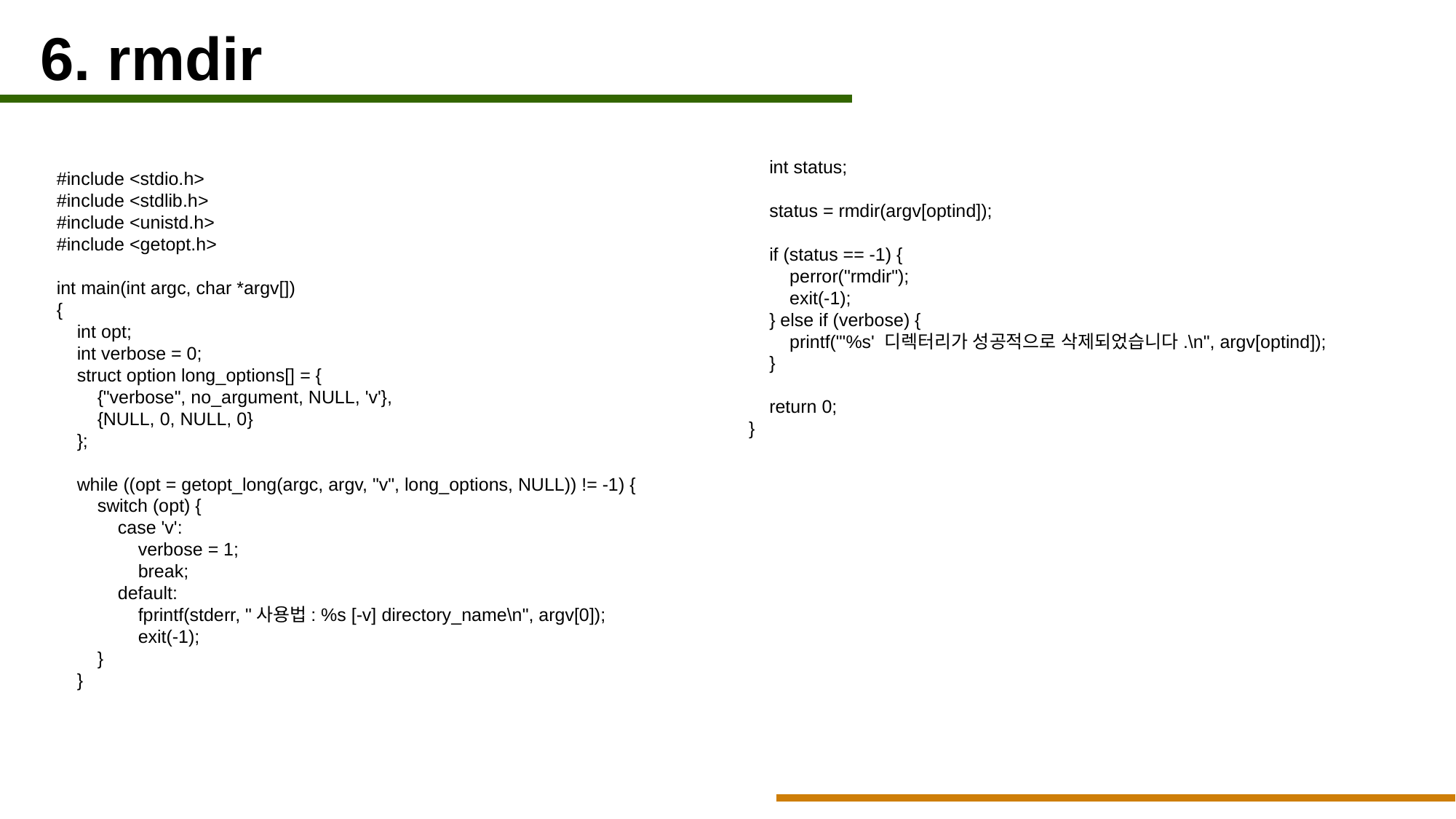

6. rmdir

    int status;

    status = rmdir(argv[optind]);

    if (status == -1) {
        perror("rmdir");
        exit(-1);
    } else if (verbose) {
        printf("'%s' 디렉터리가 성공적으로 삭제되었습니다.\n", argv[optind]);
    }

    return 0;
}
#include <stdio.h>
#include <stdlib.h>
#include <unistd.h>
#include <getopt.h>

int main(int argc, char *argv[])
{
    int opt;
    int verbose = 0;
    struct option long_options[] = {
        {"verbose", no_argument, NULL, 'v'},
        {NULL, 0, NULL, 0}
    };

    while ((opt = getopt_long(argc, argv, "v", long_options, NULL)) != -1) {
        switch (opt) {
            case 'v':
                verbose = 1;
                break;
            default:
                fprintf(stderr, "사용법: %s [-v] directory_name\n", argv[0]);
                exit(-1);
        }
    }